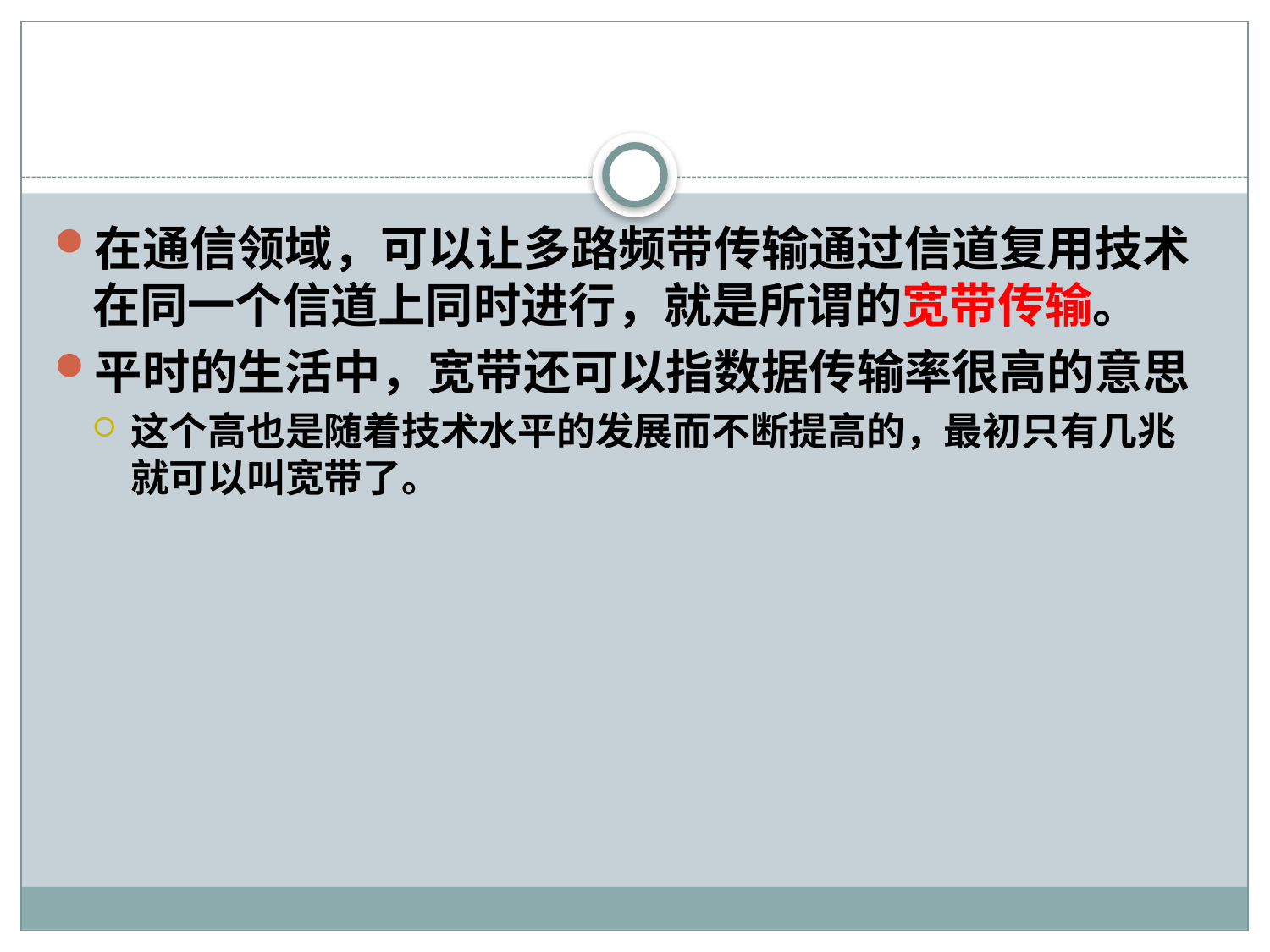

#
在通信领域，可以让多路频带传输通过信道复用技术在同一个信道上同时进行，就是所谓的宽带传输。
平时的生活中，宽带还可以指数据传输率很高的意思
这个高也是随着技术水平的发展而不断提高的，最初只有几兆就可以叫宽带了。